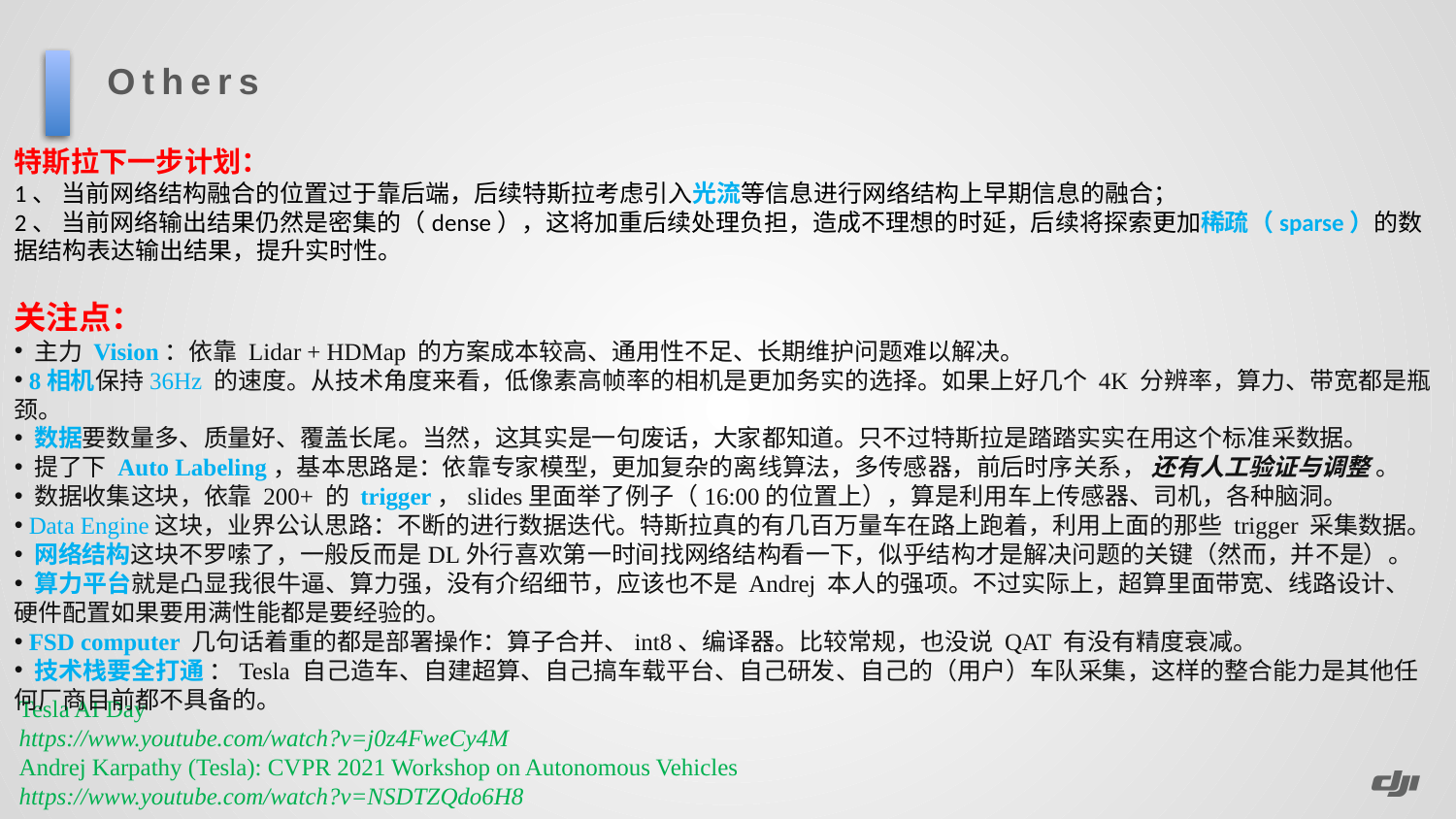

Others
特斯拉下一步计划：
1、 当前网络结构融合的位置过于靠后端，后续特斯拉考虑引入光流等信息进行网络结构上早期信息的融合；
2、 当前网络输出结果仍然是密集的（dense），这将加重后续处理负担，造成不理想的时延，后续将探索更加稀疏（sparse）的数据结构表达输出结果，提升实时性。
关注点：
 主力 Vision：依靠 Lidar + HDMap 的方案成本较高、通用性不足、长期维护问题难以解决。
 8相机保持36Hz 的速度。从技术角度来看，低像素高帧率的相机是更加务实的选择。如果上好几个 4K 分辨率，算力、带宽都是瓶颈。
 数据要数量多、质量好、覆盖长尾。当然，这其实是一句废话，大家都知道。只不过特斯拉是踏踏实实在用这个标准采数据。
 提了下 Auto Labeling，基本思路是：依靠专家模型，更加复杂的离线算法，多传感器，前后时序关系， 还有人工验证与调整 。
 数据收集这块，依靠 200+ 的 trigger，slides里面举了例子（16:00的位置上），算是利用车上传感器、司机，各种脑洞。
 Data Engine这块，业界公认思路：不断的进行数据迭代。特斯拉真的有几百万量车在路上跑着，利用上面的那些 trigger 采集数据。
 网络结构这块不罗嗦了，一般反而是DL外行喜欢第一时间找网络结构看一下，似乎结构才是解决问题的关键（然而，并不是）。
 算力平台就是凸显我很牛逼、算力强，没有介绍细节，应该也不是 Andrej 本人的强项。不过实际上，超算里面带宽、线路设计、硬件配置如果要用满性能都是要经验的。
 FSD computer 几句话着重的都是部署操作：算子合并、int8、编译器。比较常规，也没说 QAT 有没有精度衰减。
 技术栈要全打通 ：Tesla 自己造车、自建超算、自己搞车载平台、自己研发、自己的（用户）车队采集，这样的整合能力是其他任何厂商目前都不具备的。
Tesla AI Day
https://www.youtube.com/watch?v=j0z4FweCy4M
Andrej Karpathy (Tesla): CVPR 2021 Workshop on Autonomous Vehicles
https://www.youtube.com/watch?v=NSDTZQdo6H8